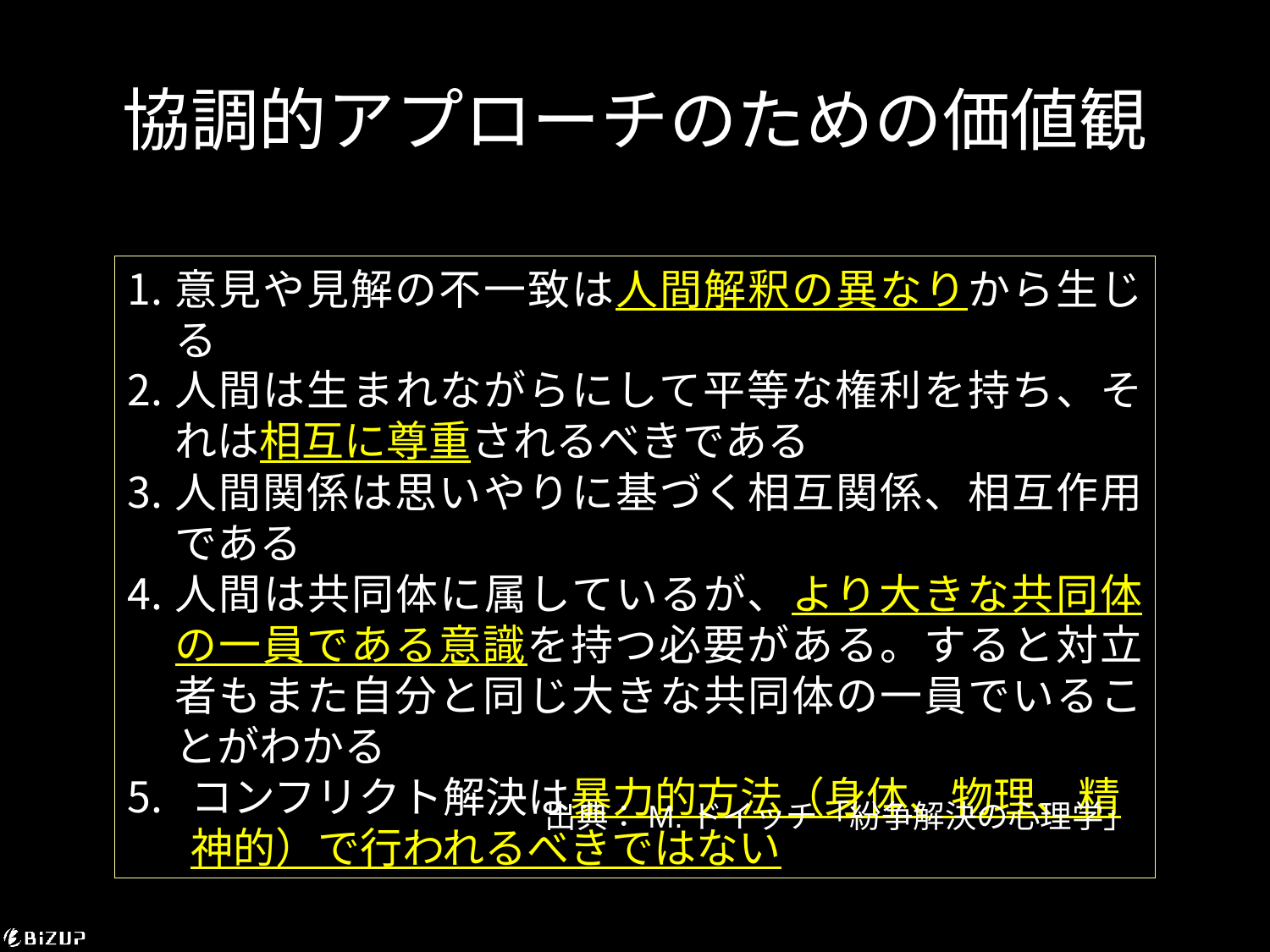

# 協調的アプローチのための価値観
意見や見解の不一致は人間解釈の異なりから生じる
人間は生まれながらにして平等な権利を持ち、それは相互に尊重されるべきである
人間関係は思いやりに基づく相互関係、相互作用である
人間は共同体に属しているが、より大きな共同体の一員である意識を持つ必要がある。すると対立者もまた自分と同じ大きな共同体の一員でいることがわかる
コンフリクト解決は暴力的方法（身体、物理、精神的）で行われるべきではない
出典：M.ドイッチ「紛争解決の心理学」